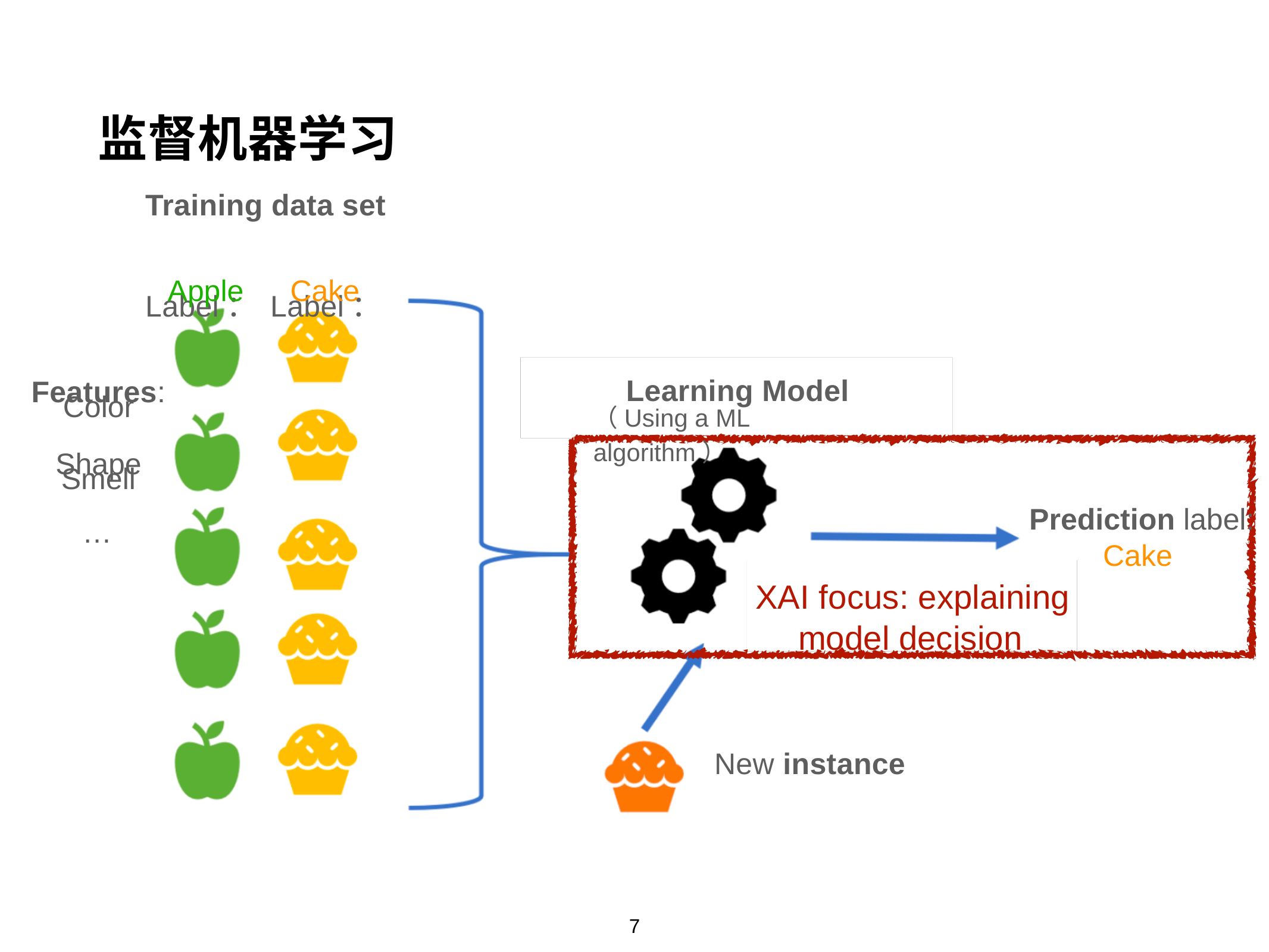

监督机器学习
Training data set  Label： Label：
Apple
Cake

Features:
Color
Shape
Smell

Learning Model
（Using a ML algorithm）

…
Prediction label: Cake
XAI focus: explaining
model decision

New instance
7